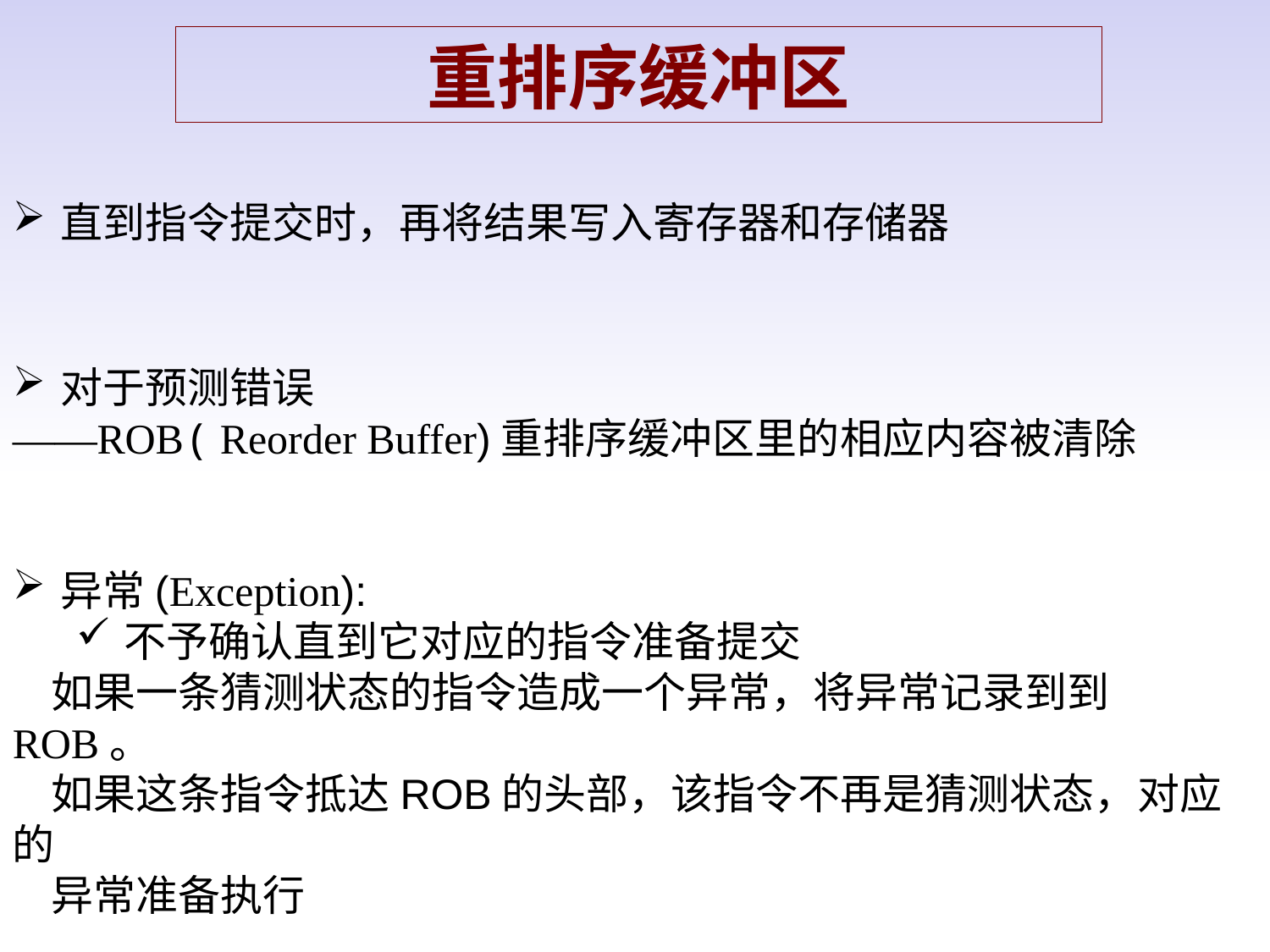

重排序缓冲区
直到指令提交时，再将结果写入寄存器和存储器

对于预测错误
——ROB( Reorder Buffer)重排序缓冲区里的相应内容被清除

异常(Exception):
不予确认直到它对应的指令准备提交
   如果一条猜测状态的指令造成一个异常，将异常记录到到ROB。
   如果这条指令抵达ROB的头部，该指令不再是猜测状态，对应的
   异常准备执行